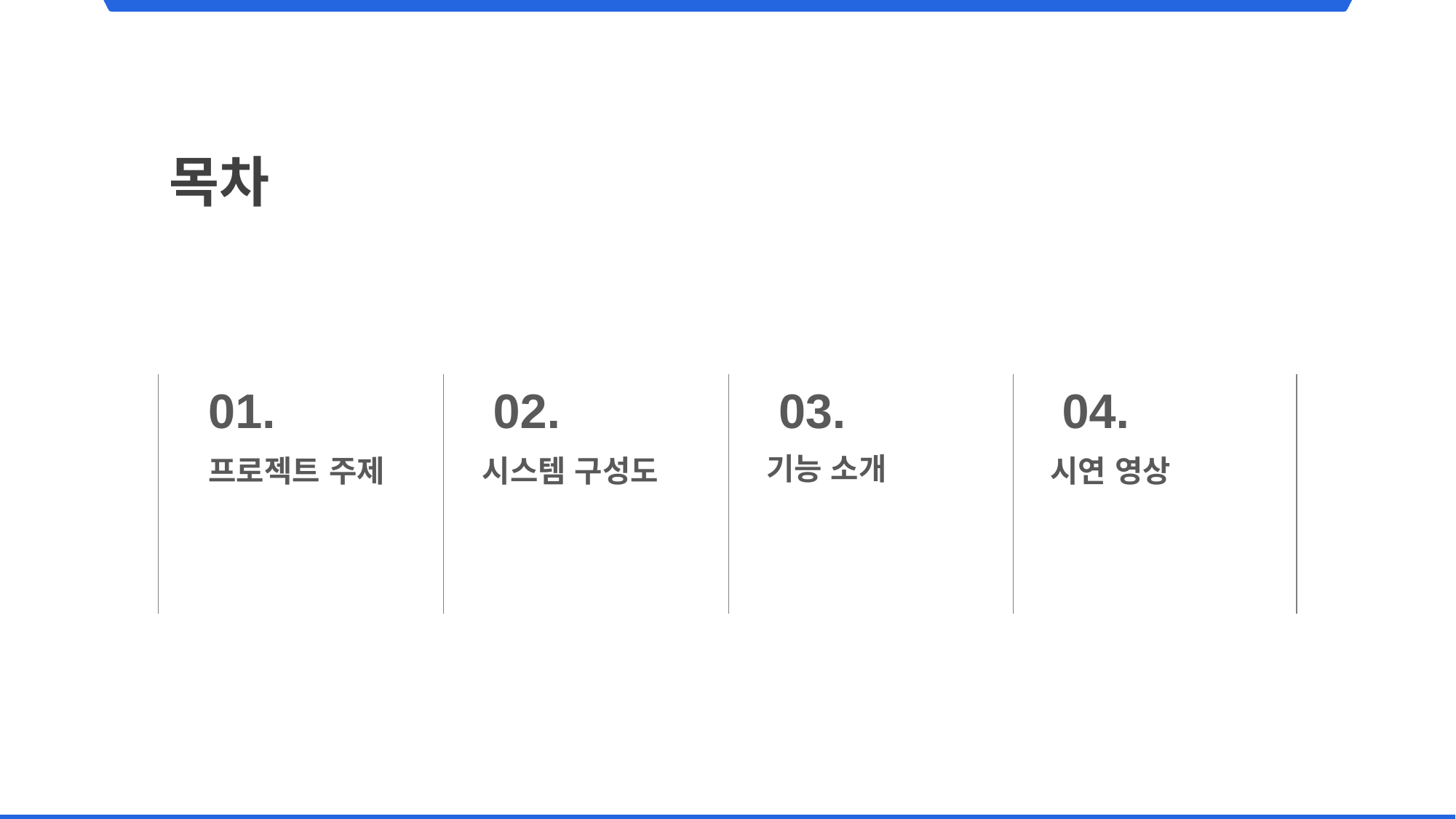

목차
01.
02.
03.
04.
기능 소개
프로젝트 주제
시스템 구성도
시연 영상